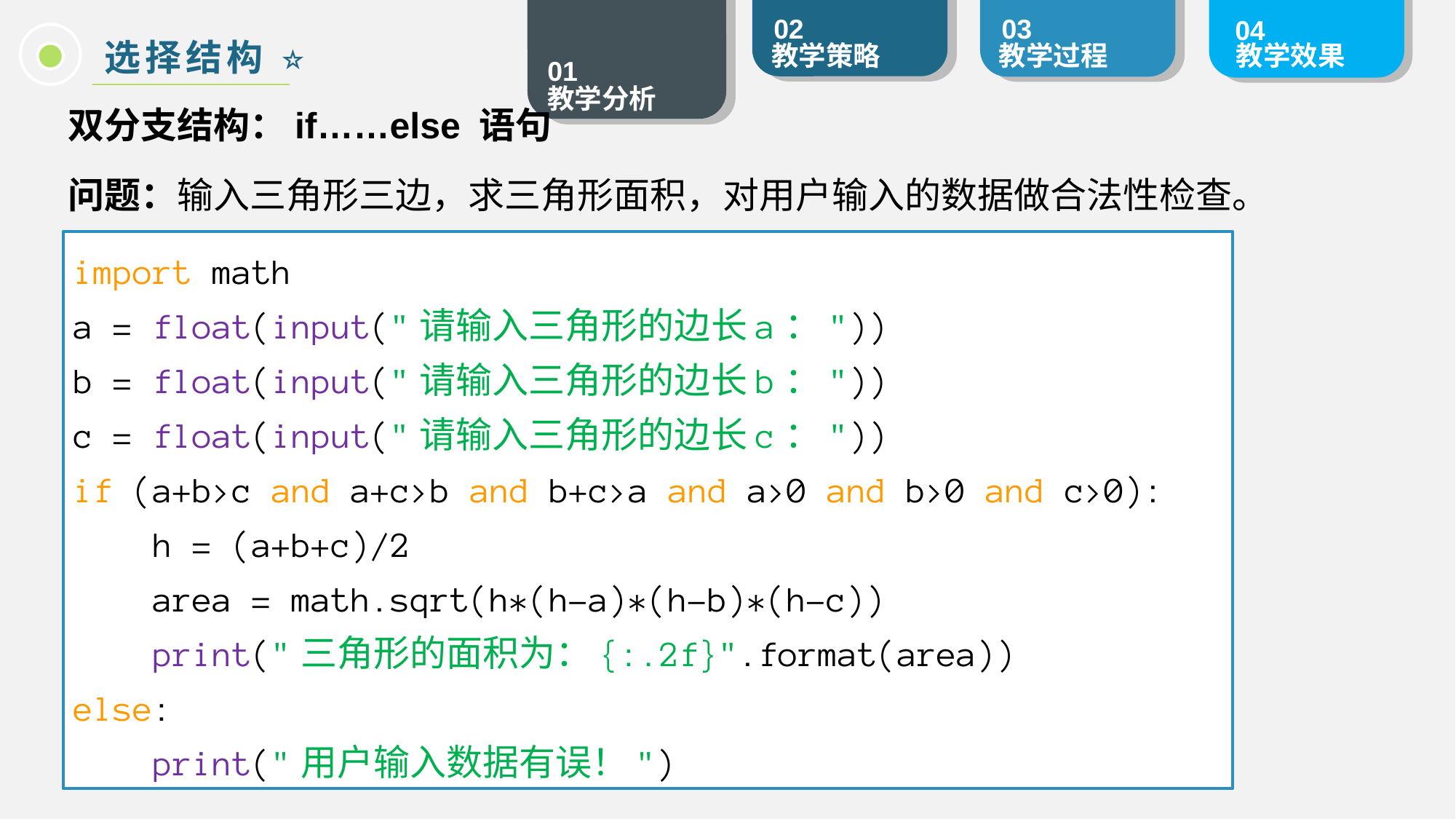

选择结构 ⭐️
双分支结构：if……else 语句
问题：输入三角形三边，求三角形面积，对用户输入的数据做合法性检查。
import math
a = float(input("请输入三角形的边长a："))
b = float(input("请输入三角形的边长b："))
c = float(input("请输入三角形的边长c："))
if (a+b>c and a+c>b and b+c>a and a>0 and b>0 and c>0):
    h = (a+b+c)/2
    area = math.sqrt(h*(h-a)*(h-b)*(h-c))
    print("三角形的面积为：{:.2f}".format(area))
else:
    print("用户输入数据有误！")